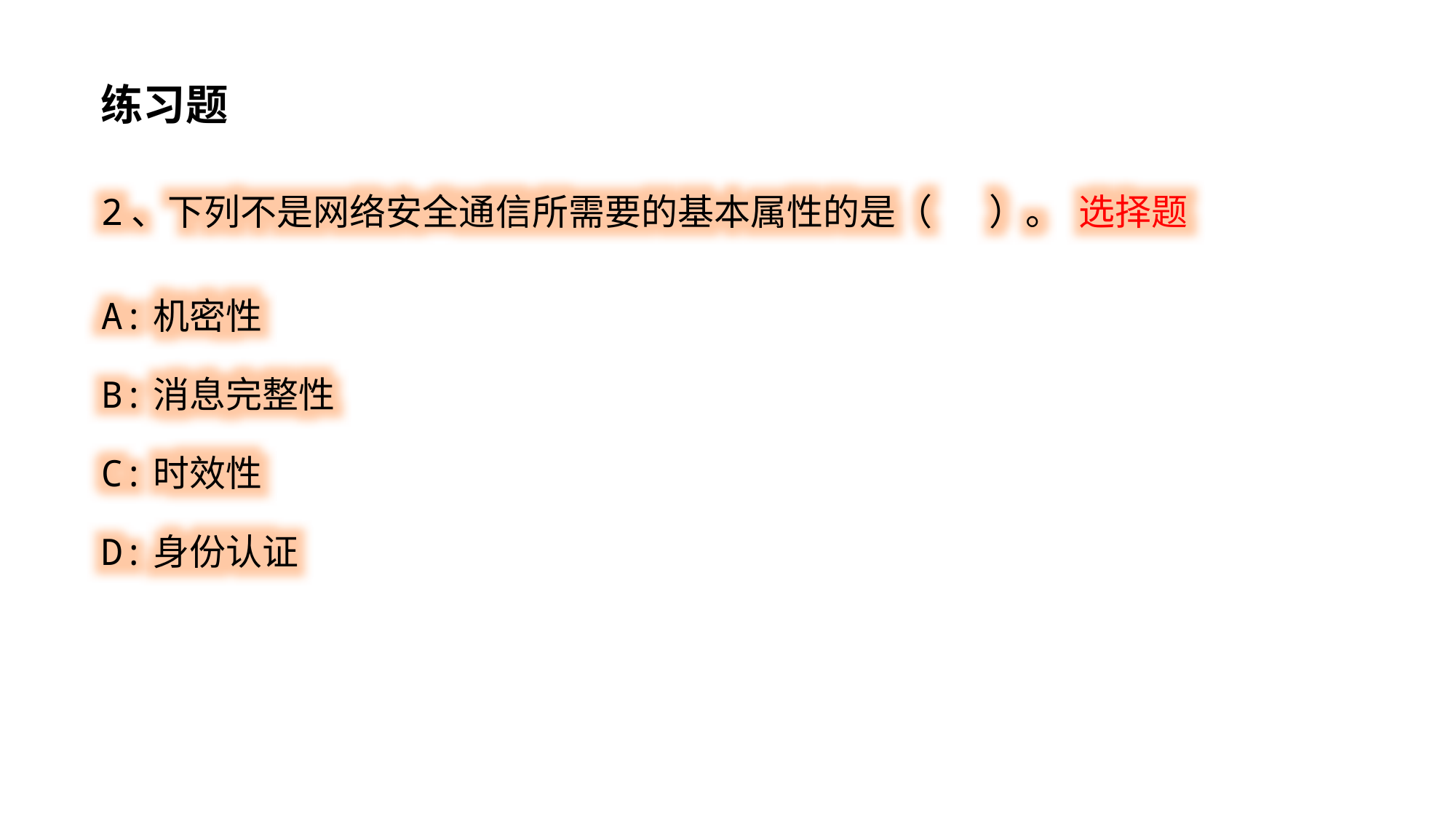

练习题
2、下列不是网络安全通信所需要的基本属性的是（       ）。  选择题

A:机密性

B:消息完整性

C:时效性

D:身份认证